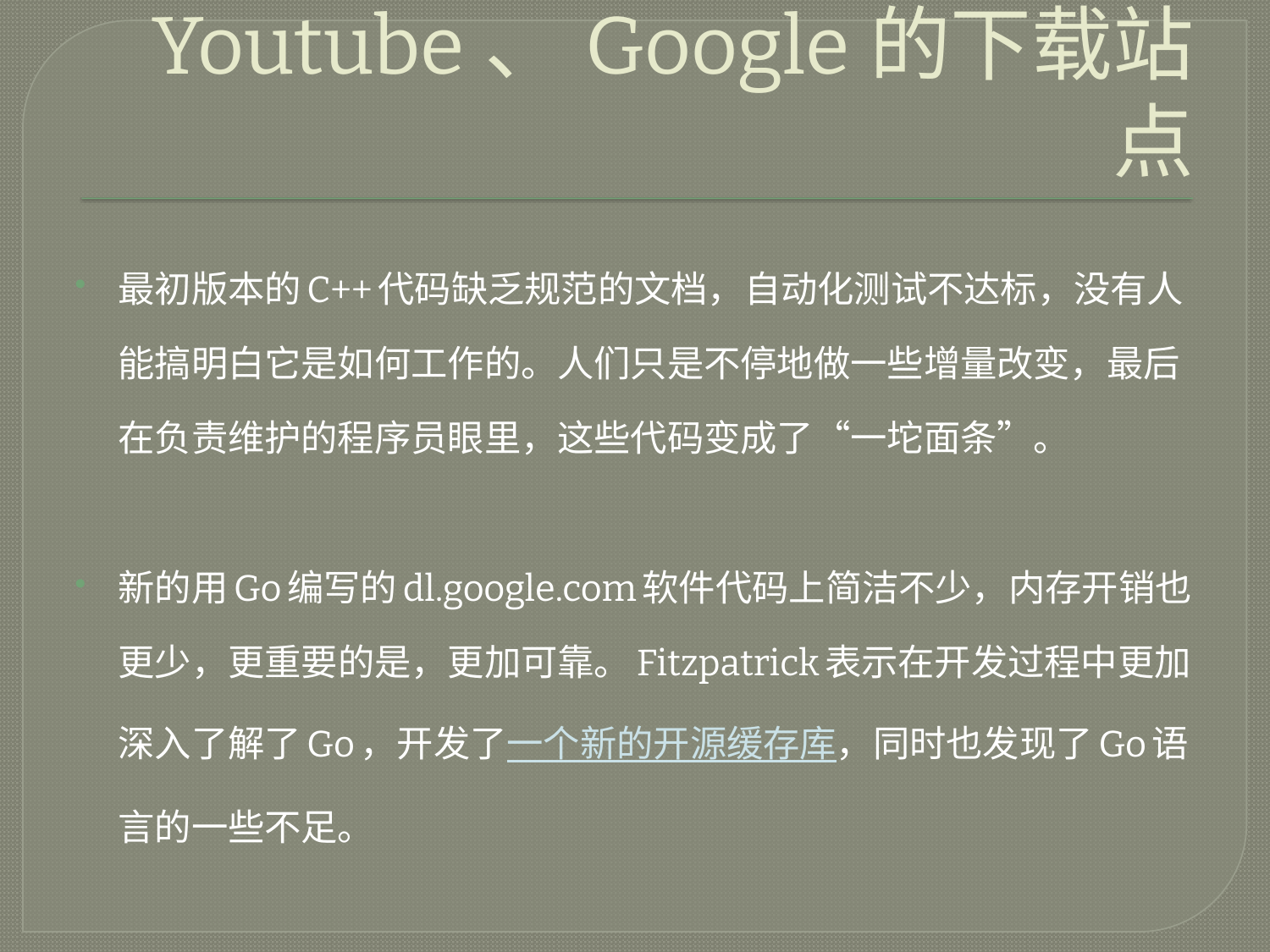

# Youtube、Google的下载站点
最初版本的C++代码缺乏规范的文档，自动化测试不达标，没有人能搞明白它是如何工作的。人们只是不停地做一些增量改变，最后在负责维护的程序员眼里，这些代码变成了“一坨面条”。

新的用Go编写的dl.google.com软件代码上简洁不少，内存开销也更少，更重要的是，更加可靠。Fitzpatrick表示在开发过程中更加深入了解了Go，开发了一个新的开源缓存库，同时也发现了Go语言的一些不足。